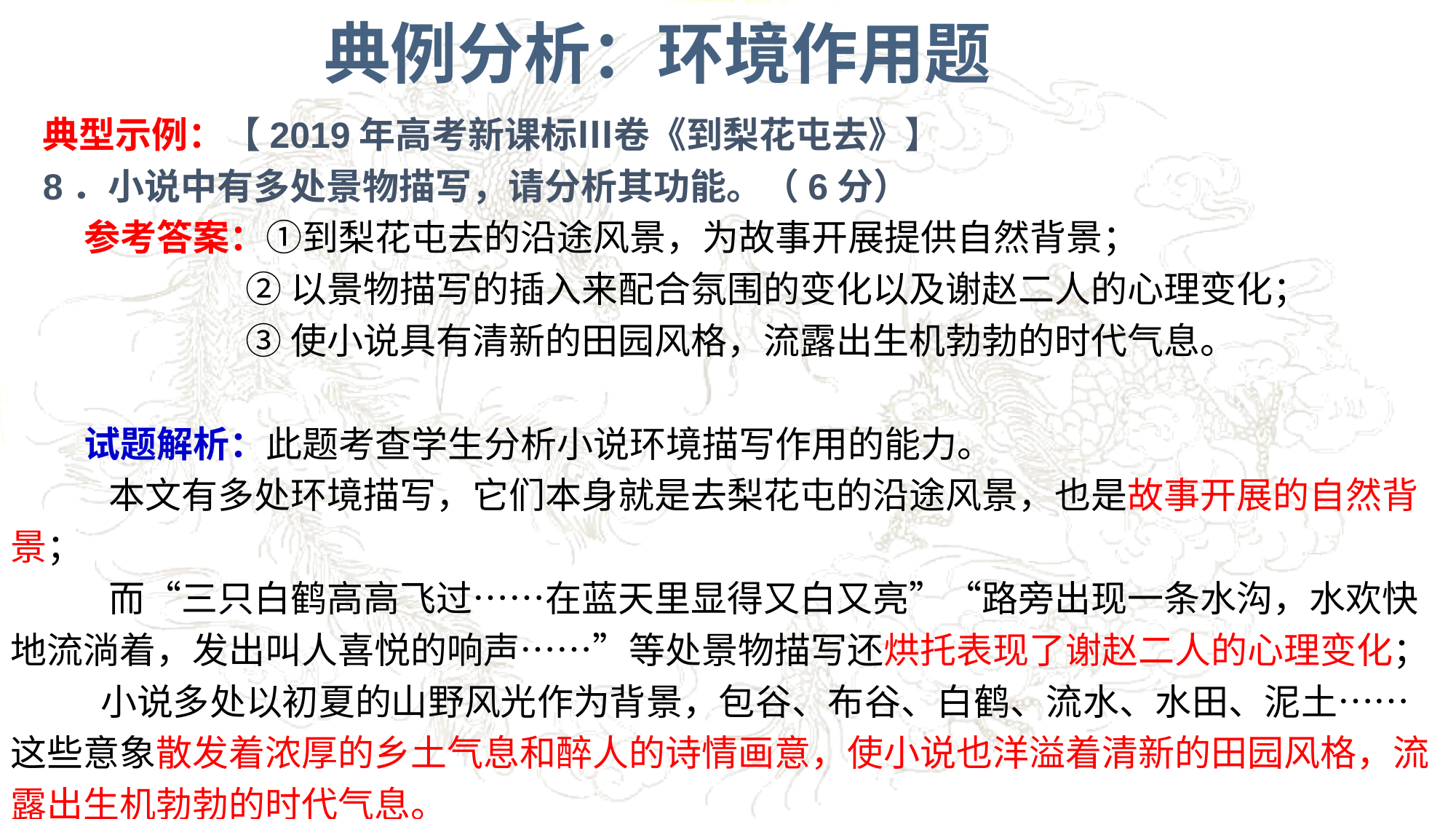

典例分析：环境作用题
典型示例：【2019年高考新课标Ⅲ卷《到梨花屯去》】
8．小说中有多处景物描写，请分析其功能。（6分）
    参考答案：①到梨花屯去的沿途风景，为故事开展提供自然背景；
		  ②以景物描写的插入来配合氛围的变化以及谢赵二人的心理变化；
		  ③使小说具有清新的田园风格，流露出生机勃勃的时代气息。

    试题解析：此题考查学生分析小说环境描写作用的能力。
       本文有多处环境描写，它们本身就是去梨花屯的沿途风景，也是故事开展的自然背景；
       而“三只白鹤高高飞过……在蓝天里显得又白又亮”“路旁出现一条水沟，水欢快地流淌着，发出叫人喜悦的响声……”等处景物描写还烘托表现了谢赵二人的心理变化；
      小说多处以初夏的山野风光作为背景，包谷、布谷、白鹤、流水、水田、泥土……这些意象散发着浓厚的乡土气息和醉人的诗情画意，使小说也洋溢着清新的田园风格，流露出生机勃勃的时代气息。